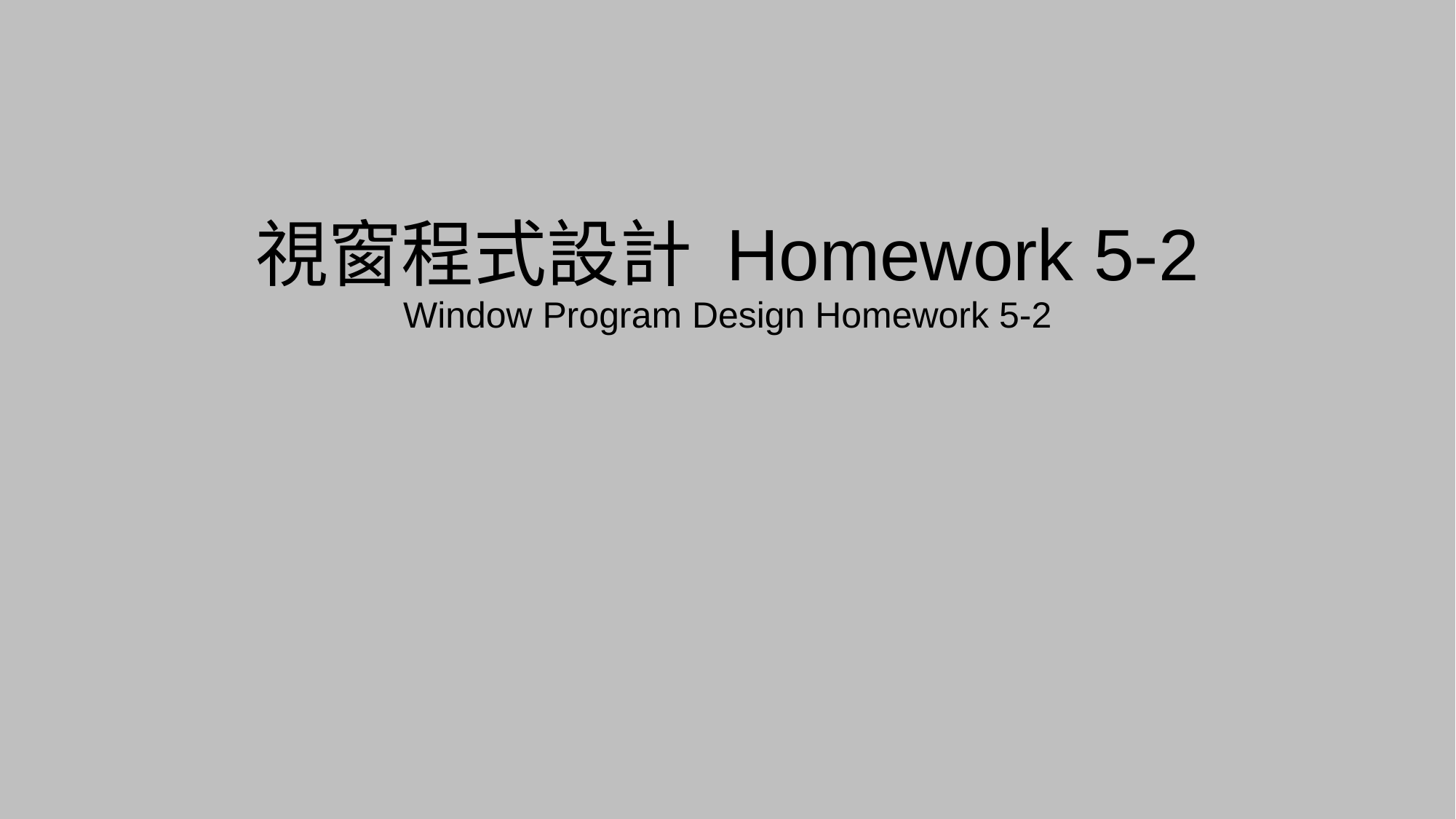

# 視窗程式設計 Homework 5-2 Window Program Design Homework 5-2